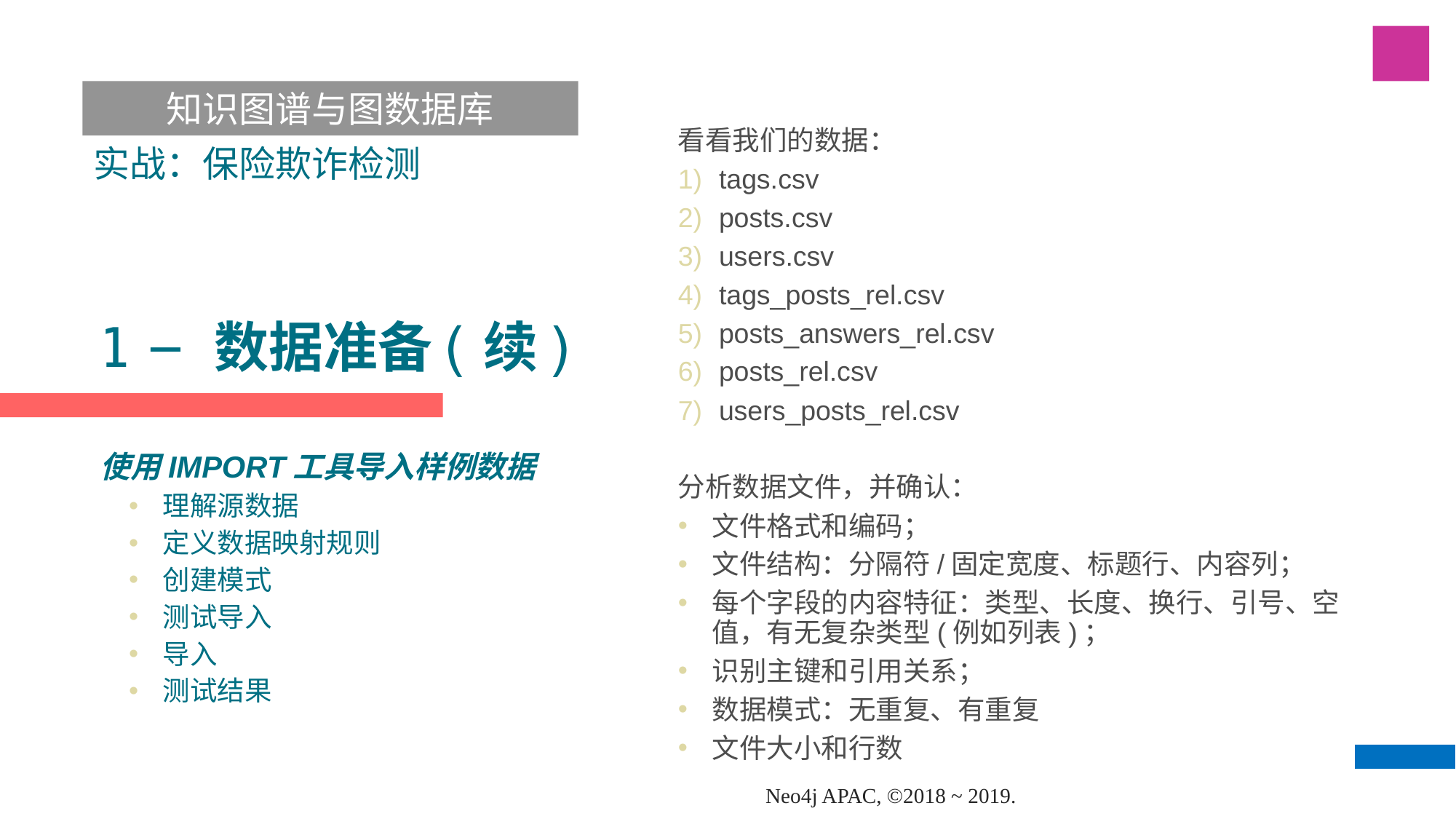

知识图谱与图数据库
看看我们的数据：
tags.csv
posts.csv
users.csv
tags_posts_rel.csv
posts_answers_rel.csv
posts_rel.csv
users_posts_rel.csv

分析数据文件，并确认：
文件格式和编码；
文件结构：分隔符/固定宽度、标题行、内容列；
每个字段的内容特征：类型、长度、换行、引号、空值，有无复杂类型(例如列表)；
识别主键和引用关系；
数据模式：无重复、有重复
文件大小和行数
实战：保险欺诈检测
# 1 – 数据准备(续)
使用IMPORT工具导入样例数据
理解源数据
定义数据映射规则
创建模式
测试导入
导入
测试结果